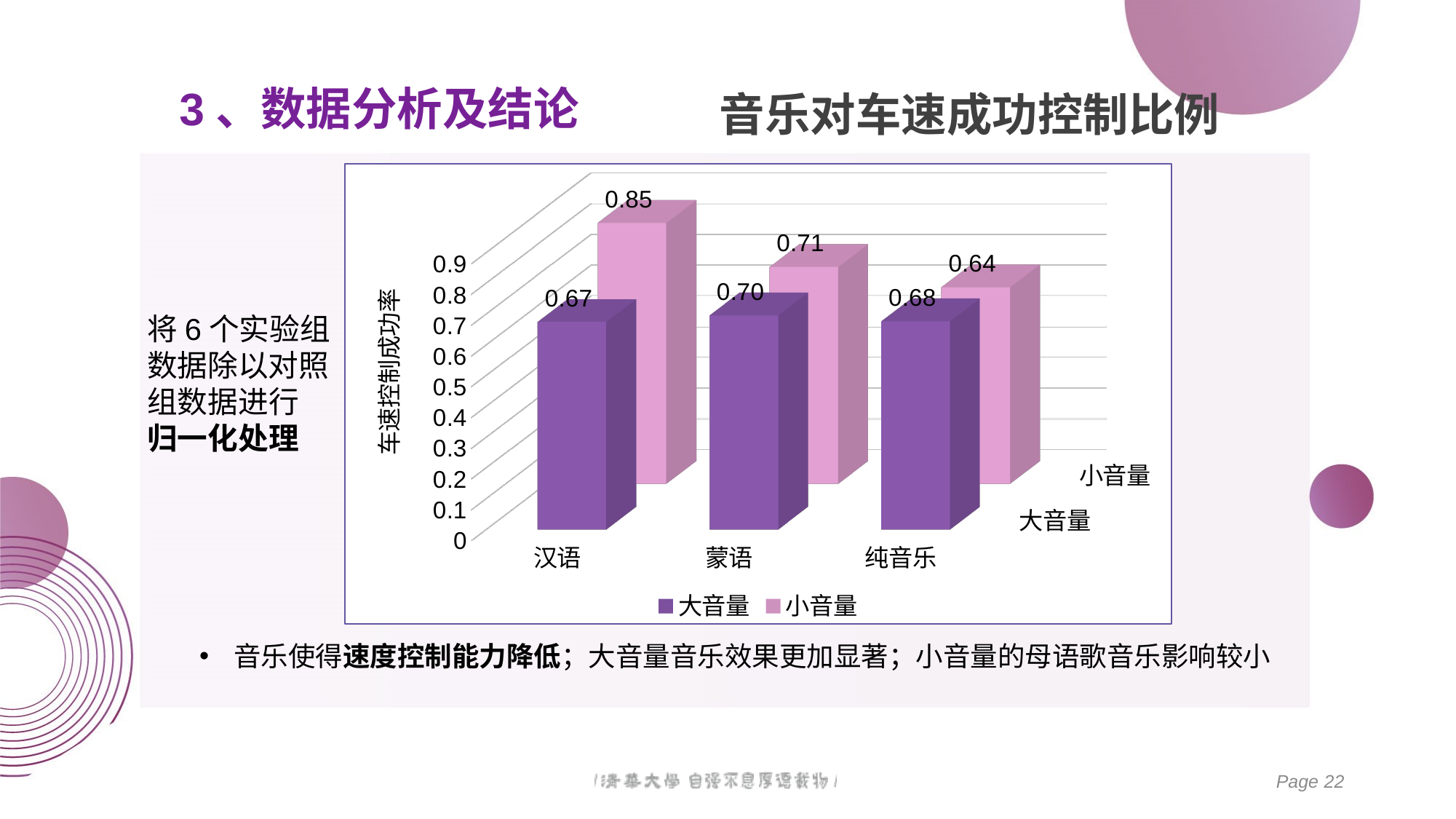

3、数据分析及结论
# 音乐对车速成功控制比例

[unsupported chart]

将6个实验组数据除以对照组数据进行
归一化处理
音乐使得速度控制能力降低；大音量音乐效果更加显著；小音量的母语歌音乐影响较小
Page 22